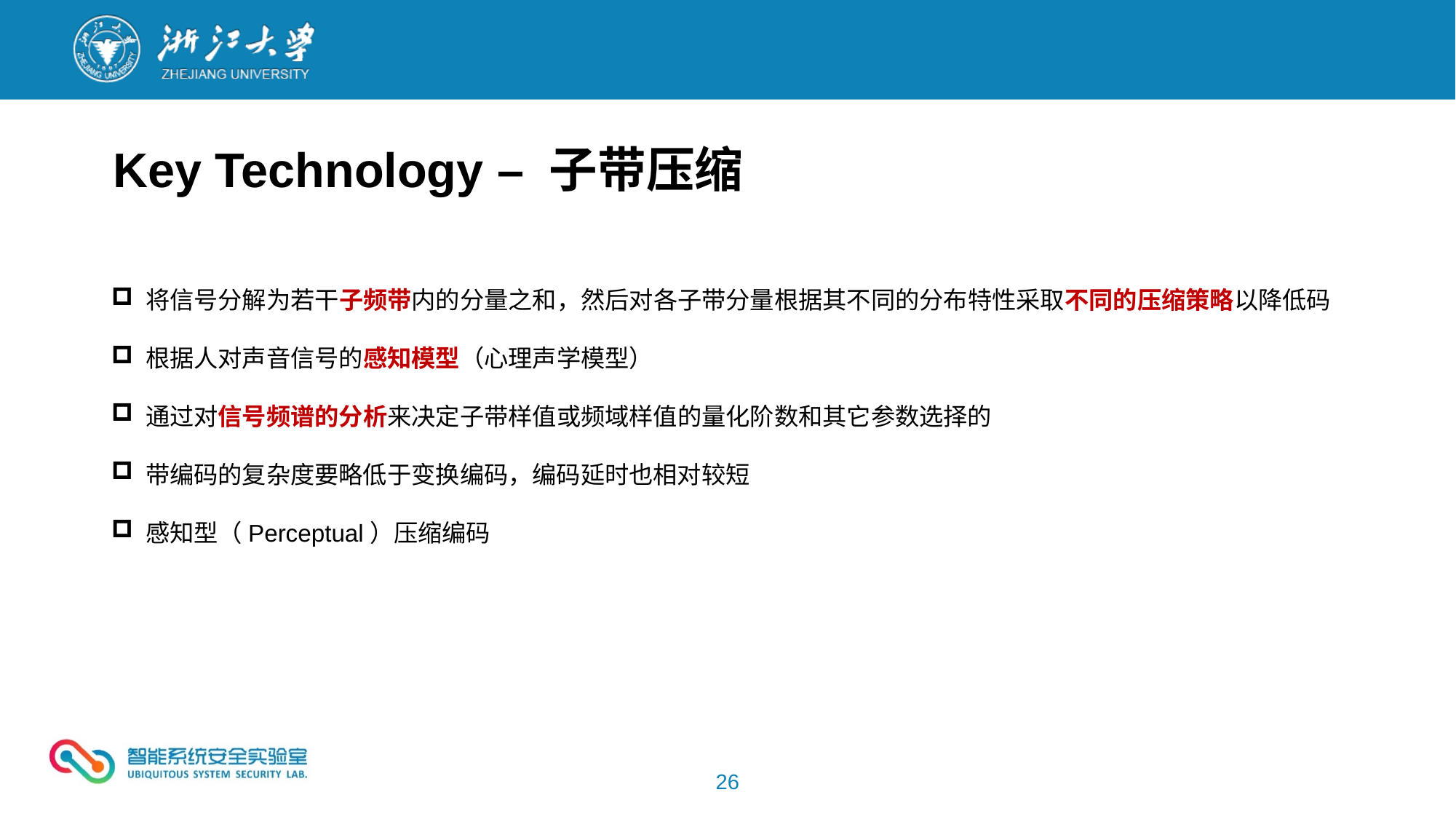

Key Technology – 子带压缩
将信号分解为若干子频带内的分量之和，然后对各子带分量根据其不同的分布特性采取不同的压缩策略以降低码
根据人对声音信号的感知模型（心理声学模型）
通过对信号频谱的分析来决定子带样值或频域样值的量化阶数和其它参数选择的
带编码的复杂度要略低于变换编码，编码延时也相对较短
感知型（Perceptual）压缩编码